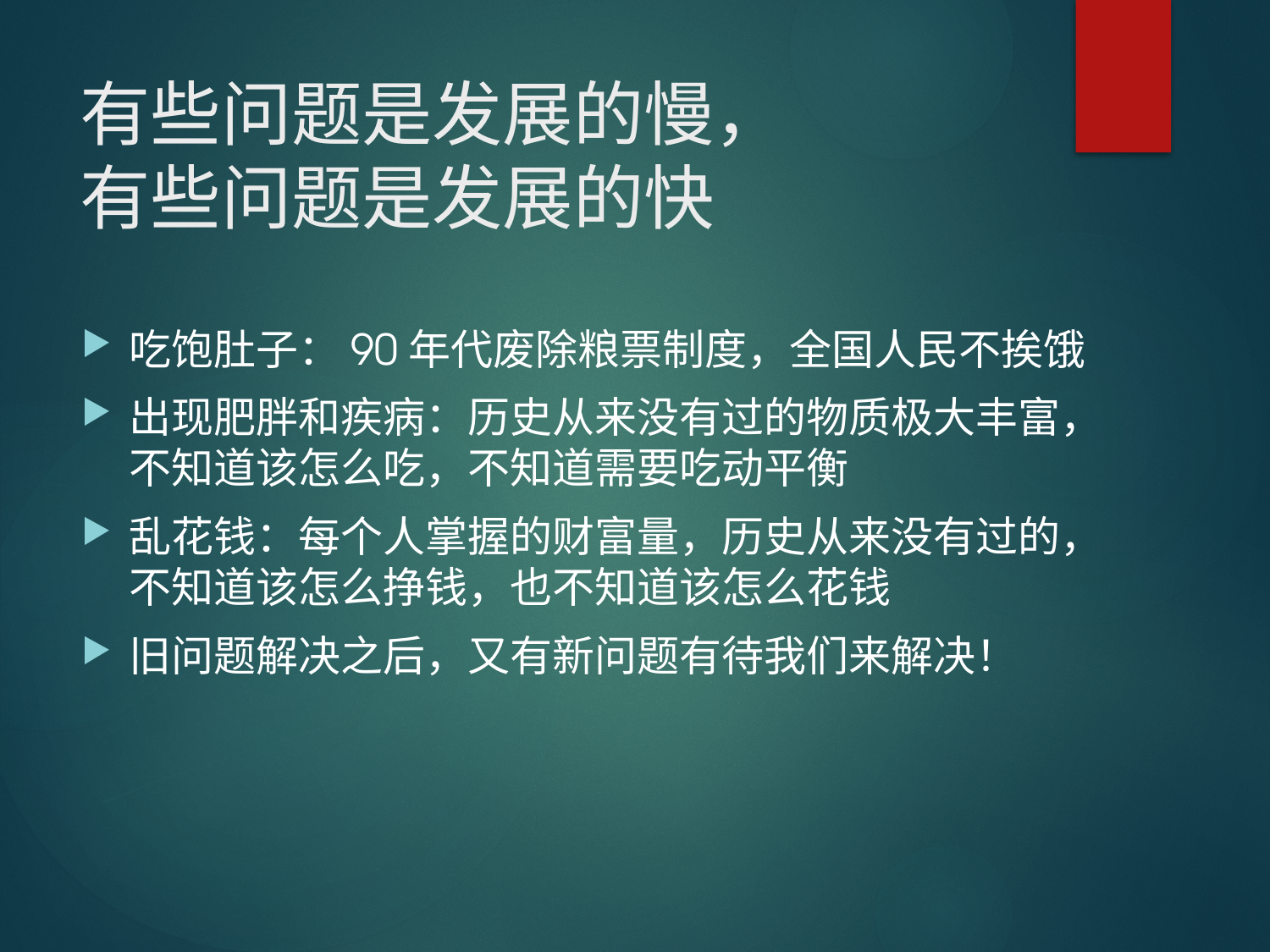

# 有些问题是发展的慢，有些问题是发展的快
吃饱肚子：90年代废除粮票制度，全国人民不挨饿
出现肥胖和疾病：历史从来没有过的物质极大丰富，不知道该怎么吃，不知道需要吃动平衡
乱花钱：每个人掌握的财富量，历史从来没有过的，不知道该怎么挣钱，也不知道该怎么花钱
旧问题解决之后，又有新问题有待我们来解决！